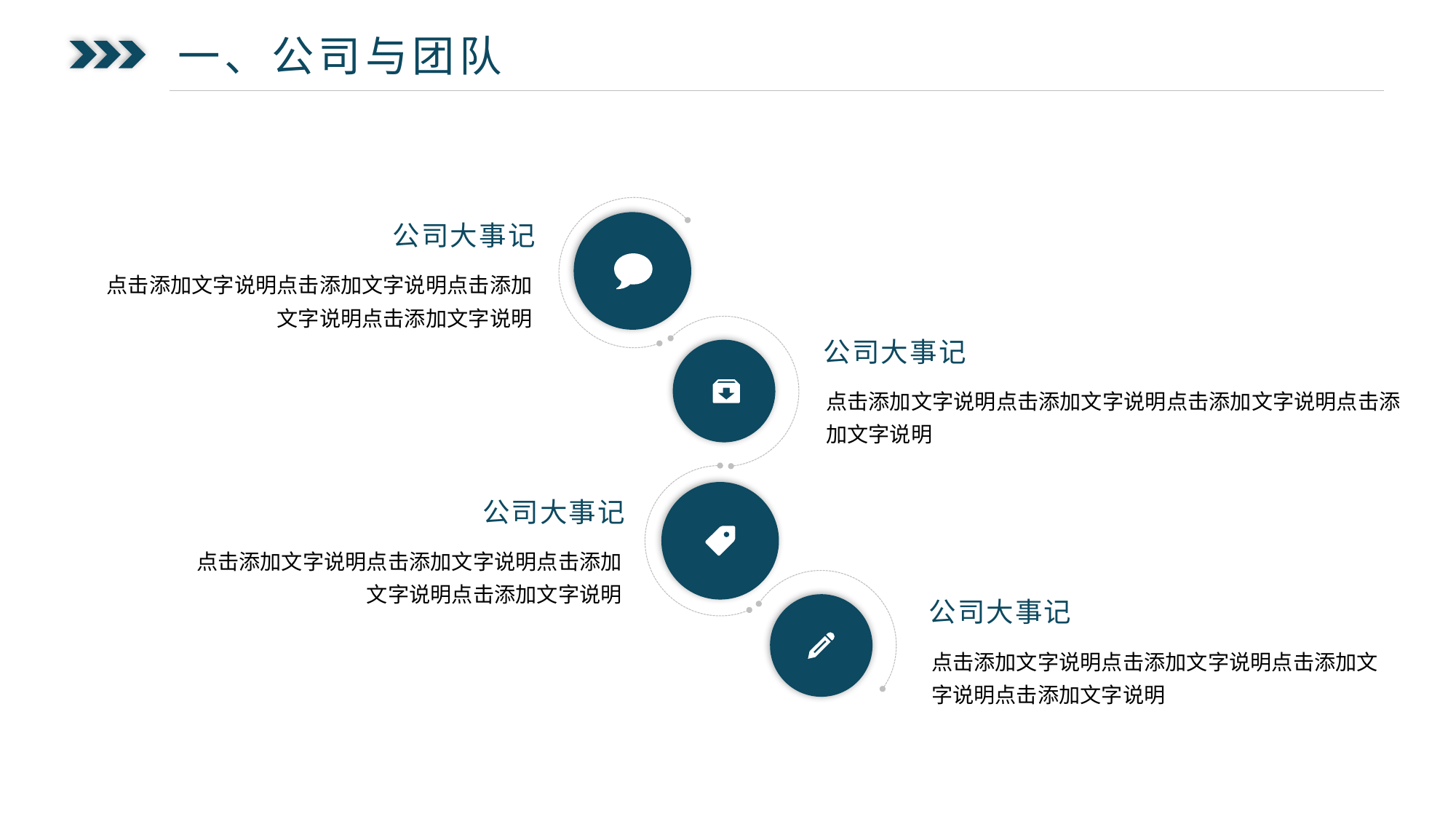

一、公司与团队

公司大事记

点击添加文字说明点击添加文字说明点击添加文字说明点击添加文字说明

公司大事记
点击添加文字说明点击添加文字说明点击添加文字说明点击添加文字说明

公司大事记

点击添加文字说明点击添加文字说明点击添加文字说明点击添加文字说明

公司大事记

点击添加文字说明点击添加文字说明点击添加文字说明点击添加文字说明